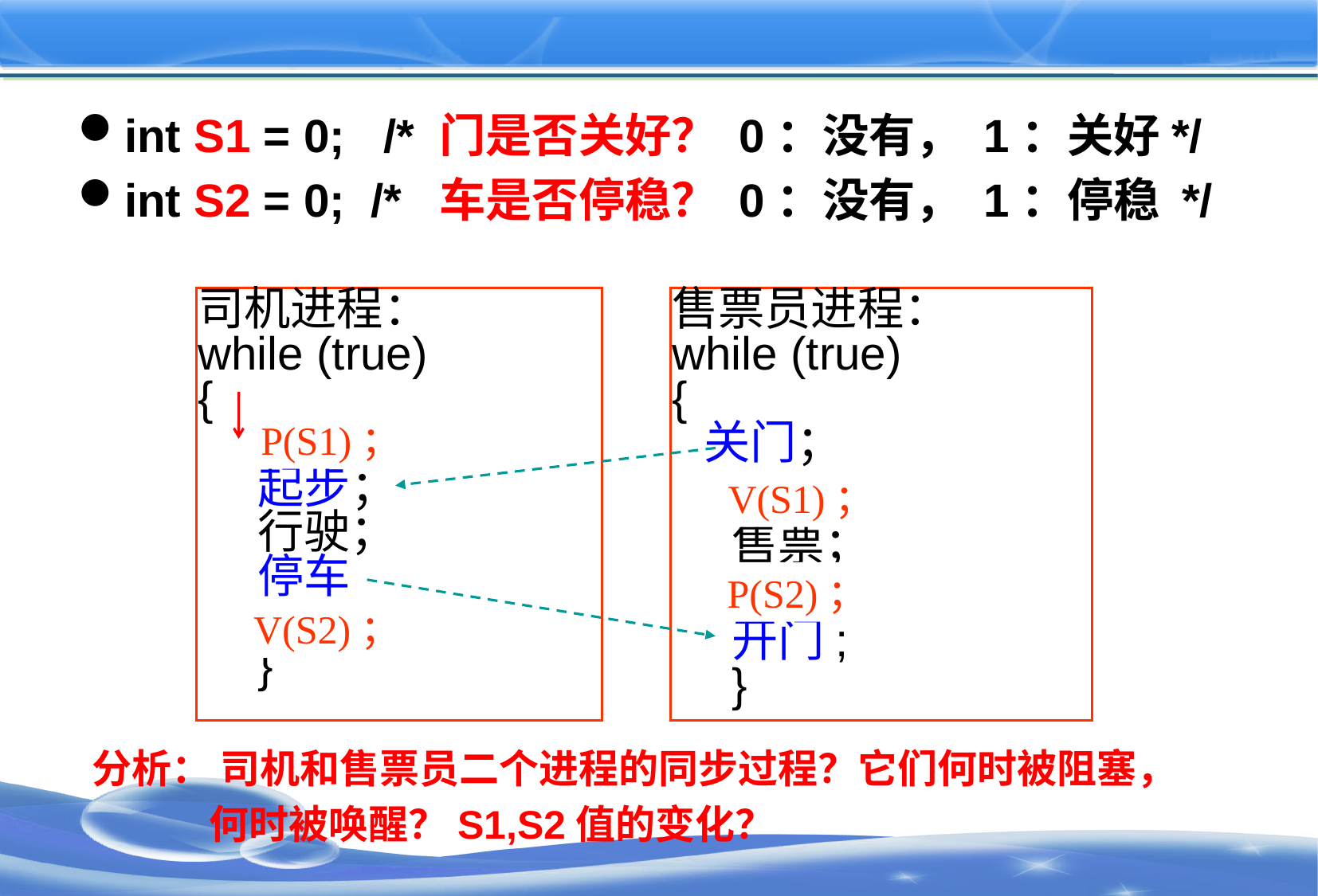

#
int S1 = 0;   /* 门是否关好？ 0：没有， 1：关好*/
int S2 = 0;  /*  车是否停稳？ 0：没有， 1：停稳 */
司机进程：
while (true)
{
P(S1);
起步；
行驶；
停车
V(S2);
}
售票员进程：
while (true)
{
  关门；
V(S1);
售票；
P(S2);
开门;
}
P(S1)；

 V(S1)；
P(S2)；

V(S2)；
分析： 司机和售票员二个进程的同步过程？它们何时被阻塞，
            何时被唤醒？S1,S2值的变化？